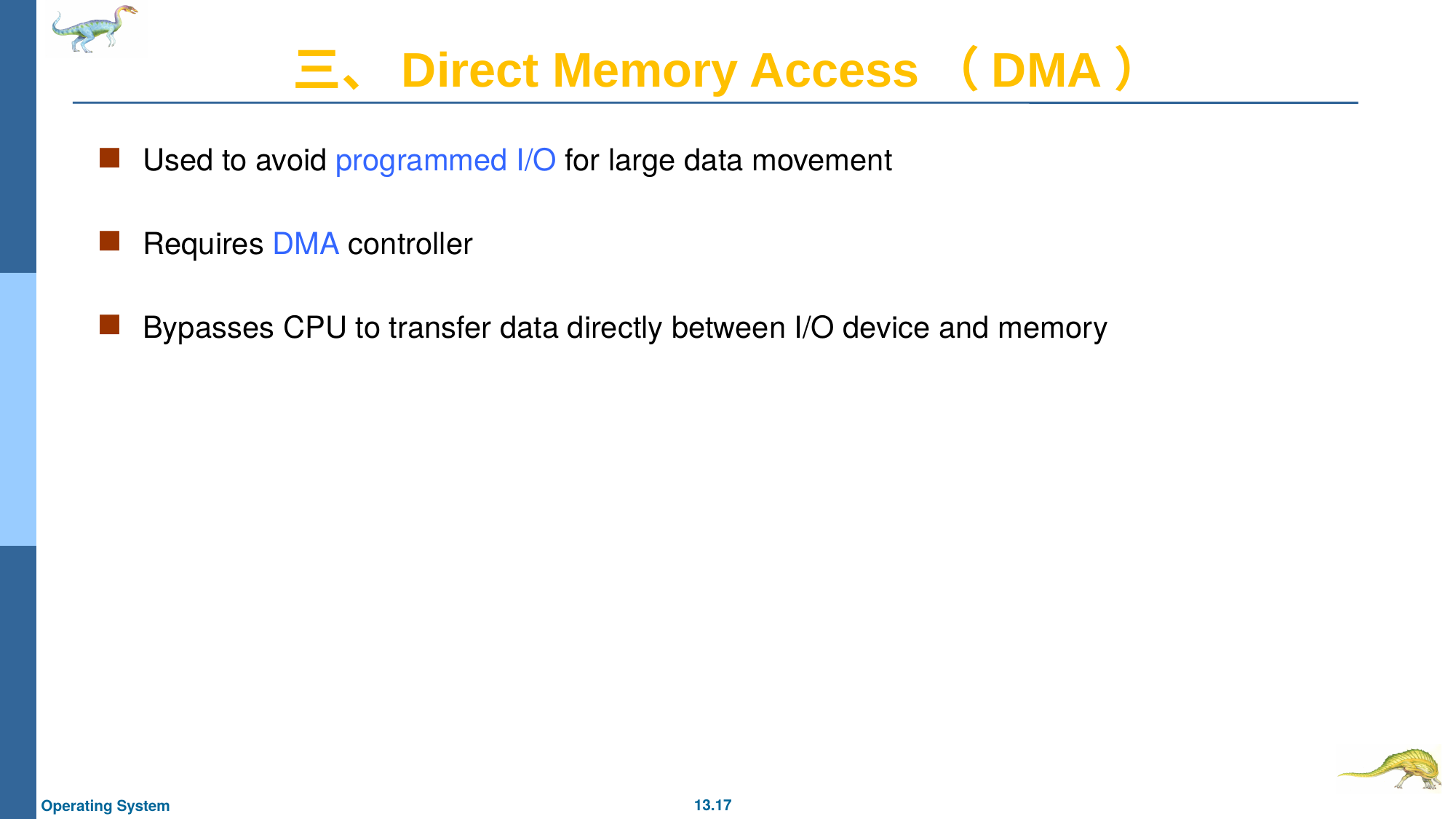

# 三、Direct Memory Access（DMA）
Used to avoid programmed I/O for large data movement
Requires DMA controller
Bypasses CPU to transfer data directly between I/O device and memory